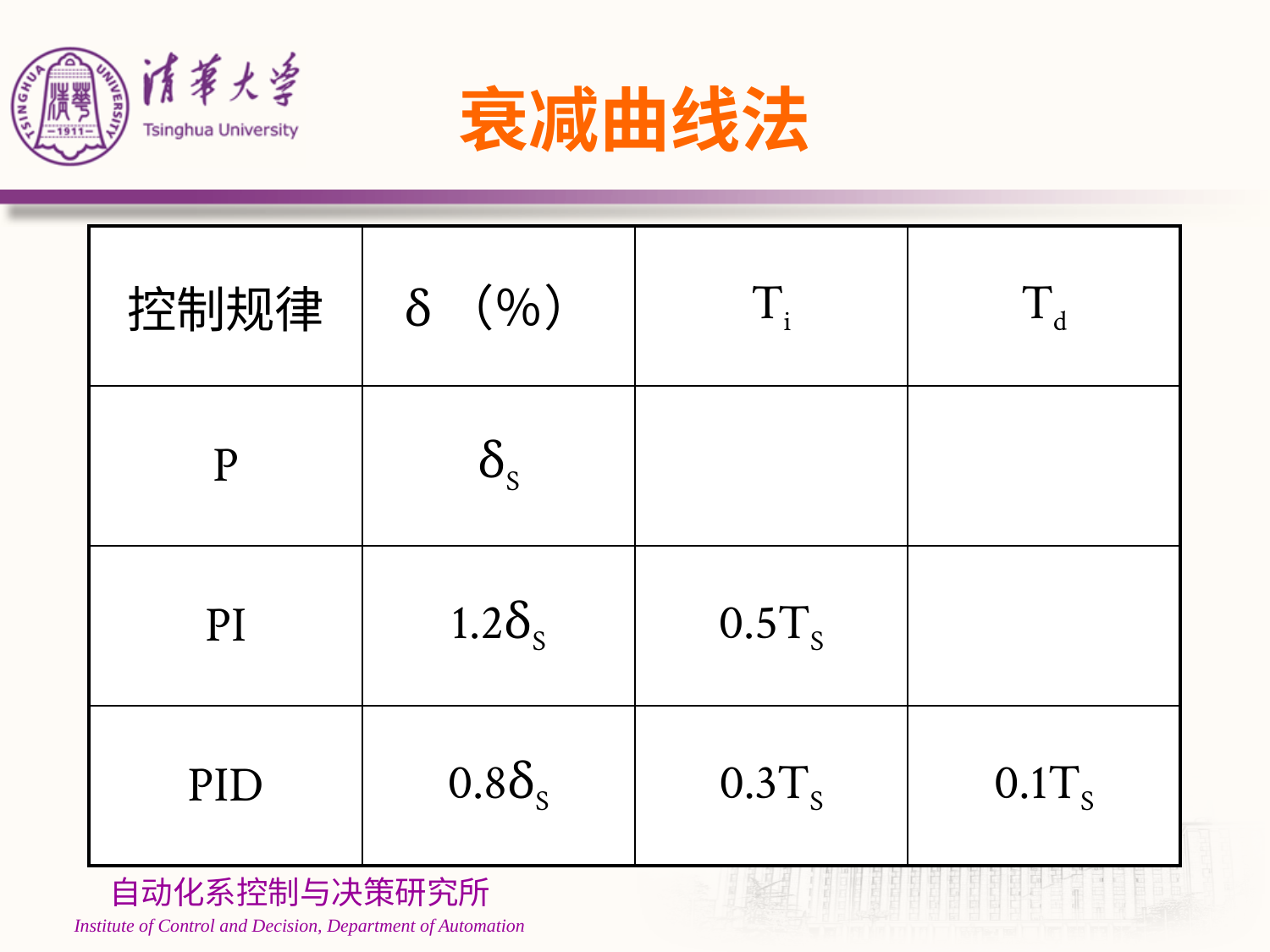

衰减曲线法
| 控制规律 | δ（％） | Ti | Td |
| --- | --- | --- | --- |
| P | δS |  |  |
| PI | 1.2δS | 0.5TS |  |
| PID | 0.8δS | 0.3TS | 0.1TS |